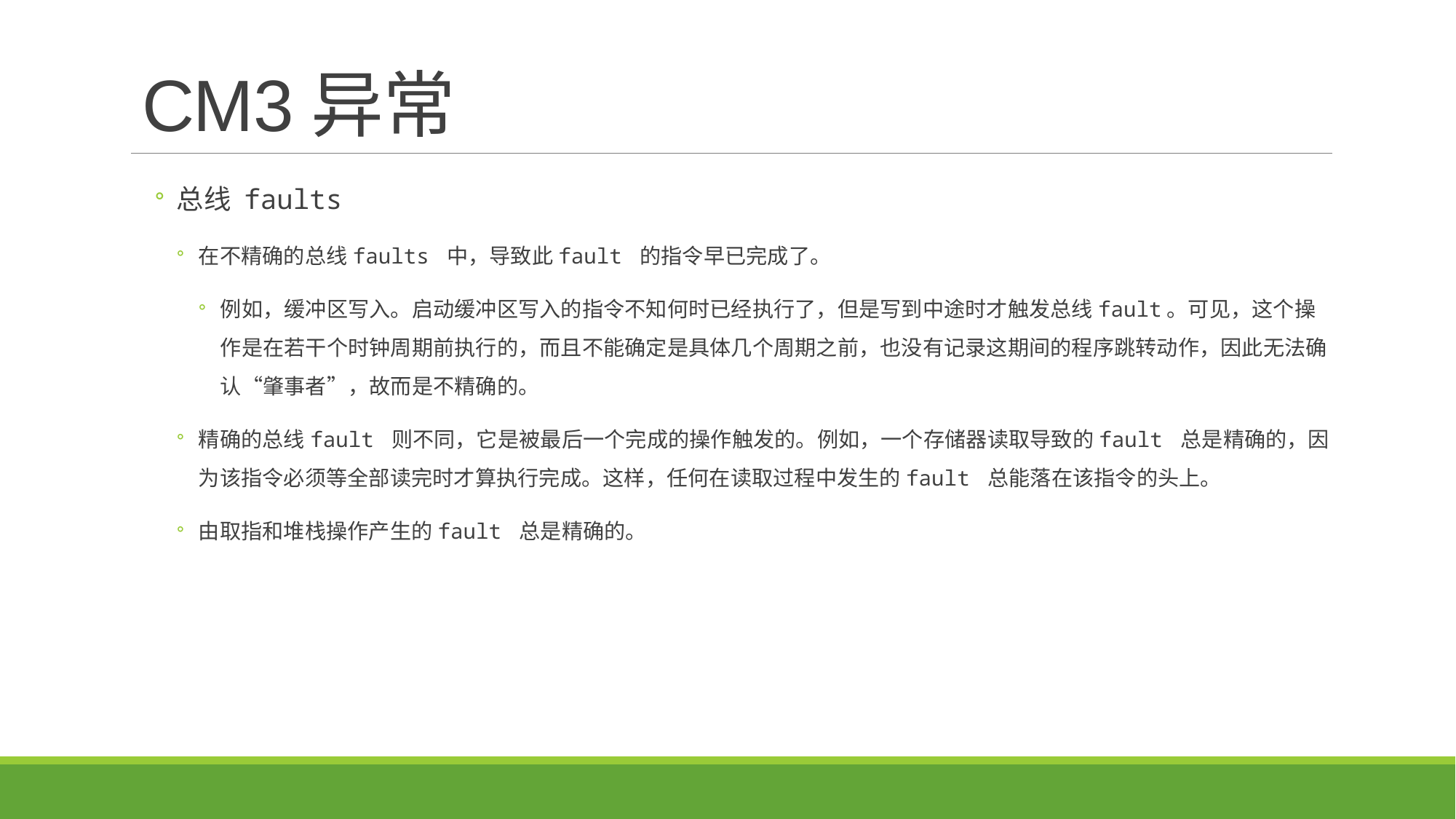

# CM3异常
总线 faults
在不精确的总线faults 中，导致此fault 的指令早已完成了。
例如，缓冲区写入。启动缓冲区写入的指令不知何时已经执行了，但是写到中途时才触发总线fault。可见，这个操作是在若干个时钟周期前执行的，而且不能确定是具体几个周期之前，也没有记录这期间的程序跳转动作，因此无法确认“肇事者”，故而是不精确的。
精确的总线fault 则不同，它是被最后一个完成的操作触发的。例如，一个存储器读取导致的fault 总是精确的，因为该指令必须等全部读完时才算执行完成。这样，任何在读取过程中发生的fault 总能落在该指令的头上。
由取指和堆栈操作产生的fault 总是精确的。